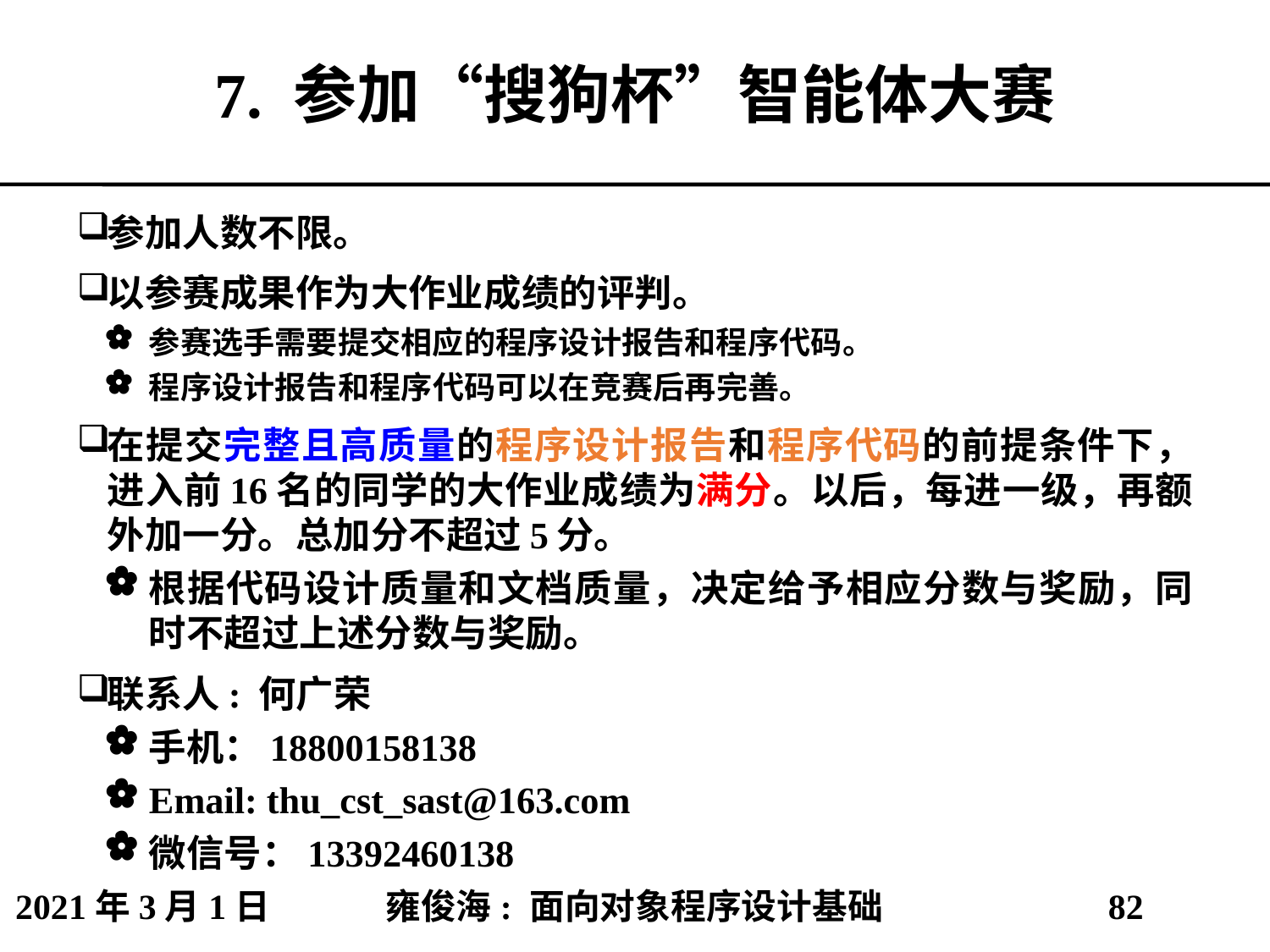

# 7. 参加“搜狗杯”智能体大赛

参加人数不限。
以参赛成果作为大作业成绩的评判。
参赛选手需要提交相应的程序设计报告和程序代码。
程序设计报告和程序代码可以在竞赛后再完善。
在提交完整且高质量的程序设计报告和程序代码的前提条件下，进入前16名的同学的大作业成绩为满分。以后，每进一级，再额外加一分。总加分不超过5分。
根据代码设计质量和文档质量，决定给予相应分数与奖励，同时不超过上述分数与奖励。
联系人: 何广荣
手机：18800158138
Email: thu_cst_sast@163.com
微信号：13392460138
2021年3月1日
雍俊海: 面向对象程序设计基础
82